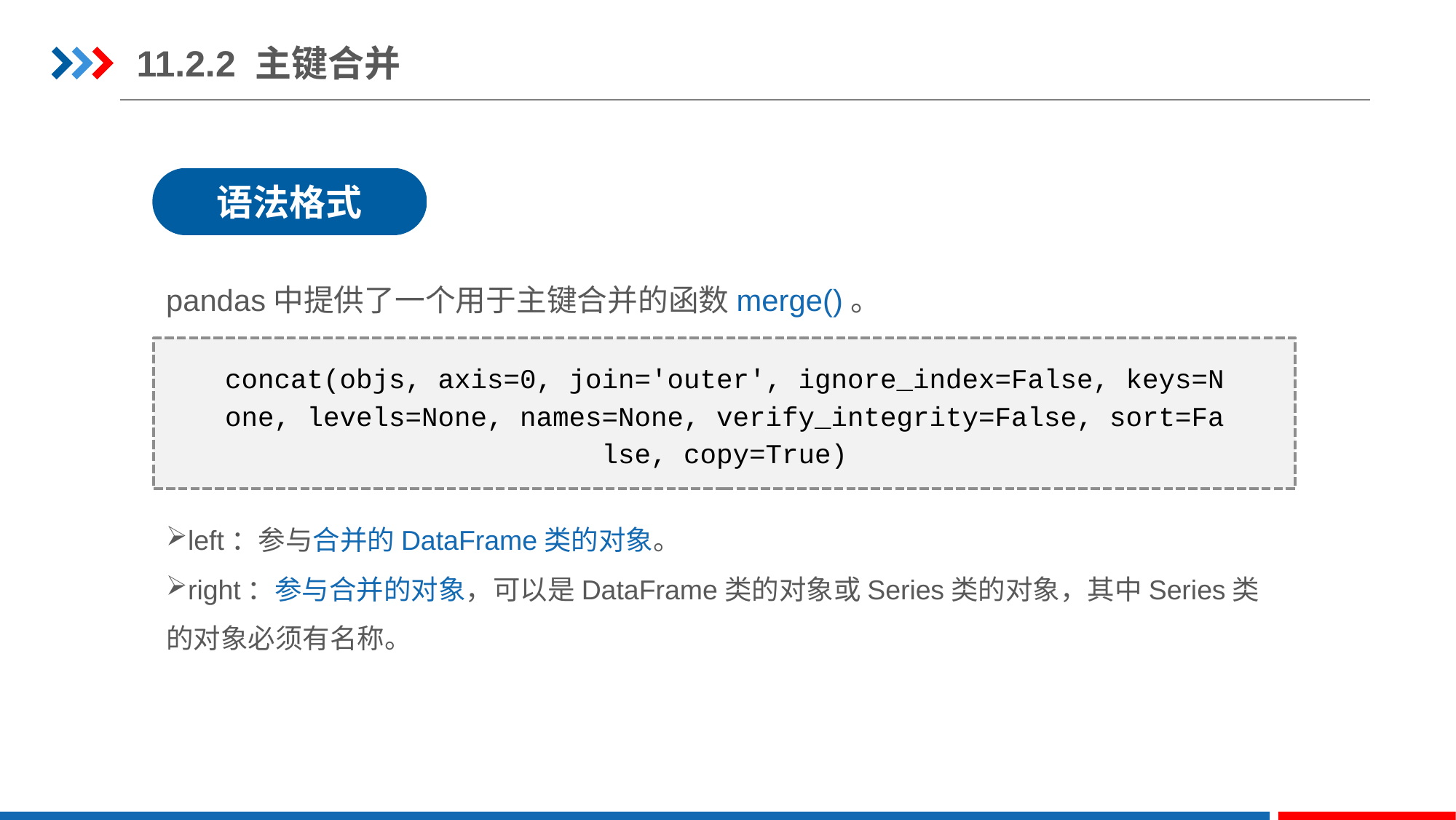

11.2.2 主键合并
语法格式
pandas中提供了一个用于主键合并的函数merge()。

concat(objs, axis=0, join='outer', ignore_index=False, keys=None, levels=None, names=None, verify_integrity=False, sort=False, copy=True)
left：参与合并的DataFrame类的对象。
right：参与合并的对象，可以是DataFrame类的对象或Series类的对象，其中Series类的对象必须有名称。